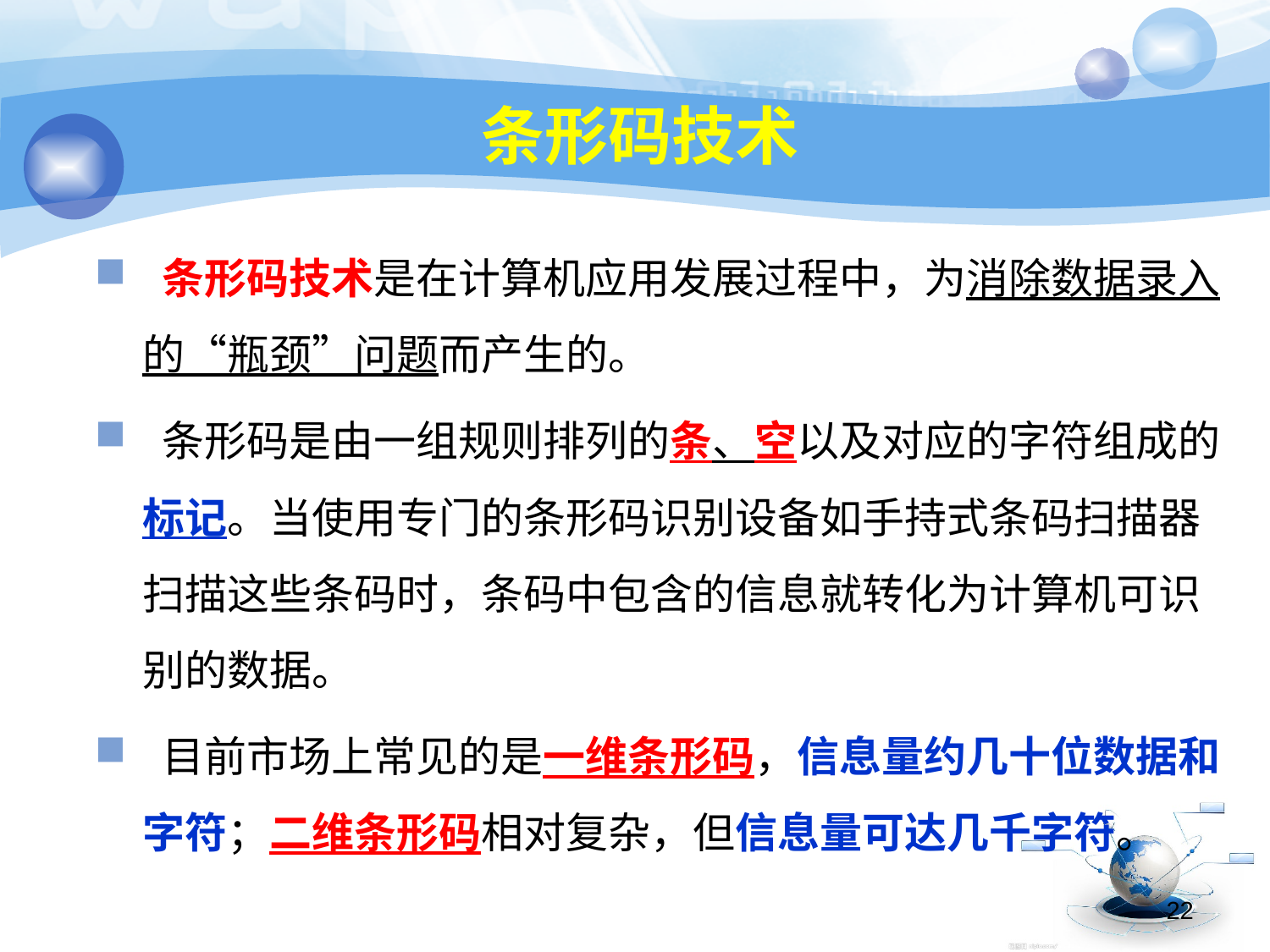

# 条形码技术
 条形码技术是在计算机应用发展过程中，为消除数据录入的“瓶颈”问题而产生的。
 条形码是由一组规则排列的条、空以及对应的字符组成的标记。当使用专门的条形码识别设备如手持式条码扫描器扫描这些条码时，条码中包含的信息就转化为计算机可识别的数据。
 目前市场上常见的是一维条形码，信息量约几十位数据和字符；二维条形码相对复杂，但信息量可达几千字符。
22